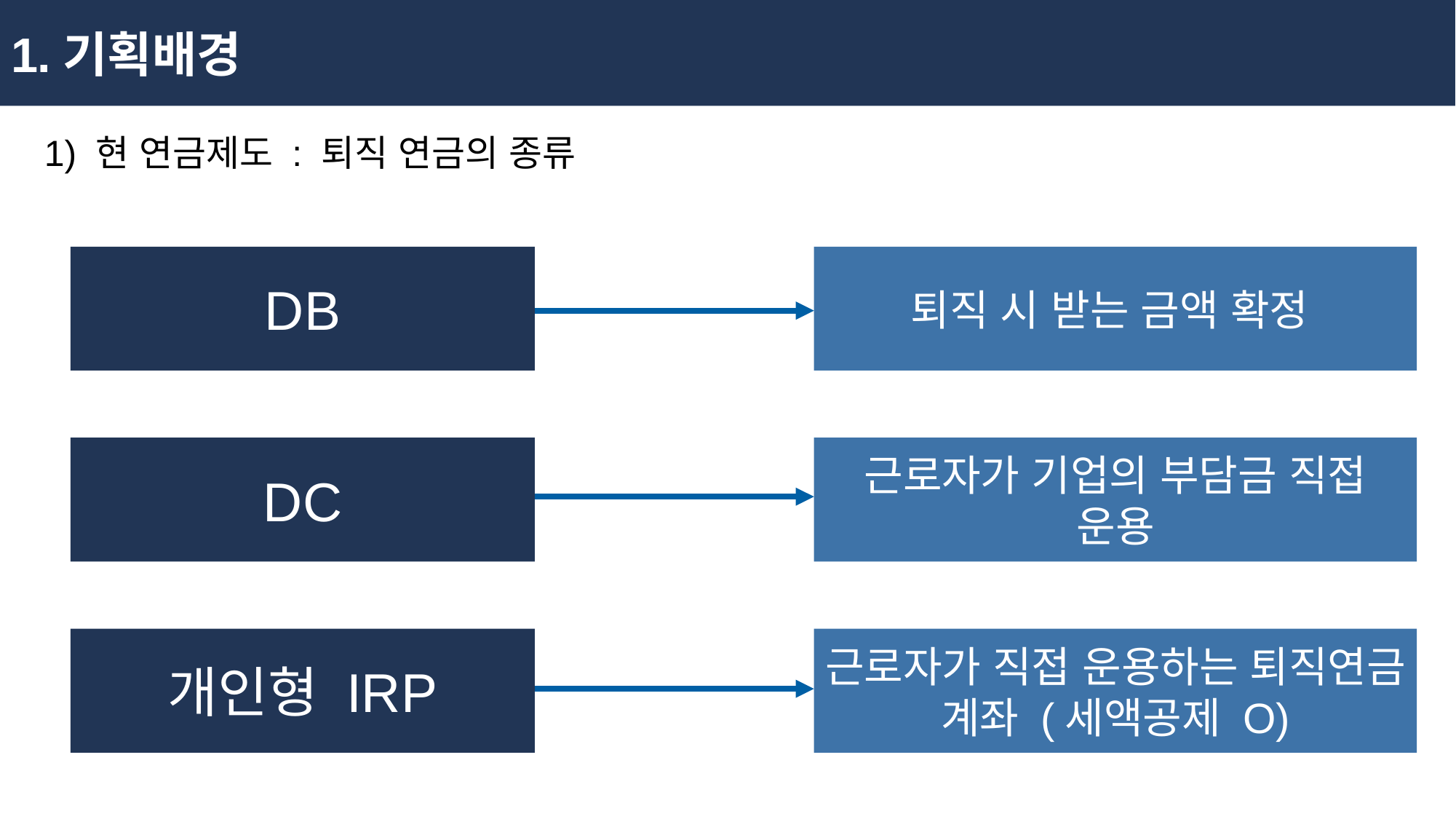

1.기획배경
1) 현 연금제도 : 퇴직 연금의 종류
DB
퇴직 시 받는 금액 확정
DC
근로자가 기업의 부담금 직접 운용
개인형 IRP
근로자가 직접 운용하는 퇴직연금 계좌 (세액공제 O)